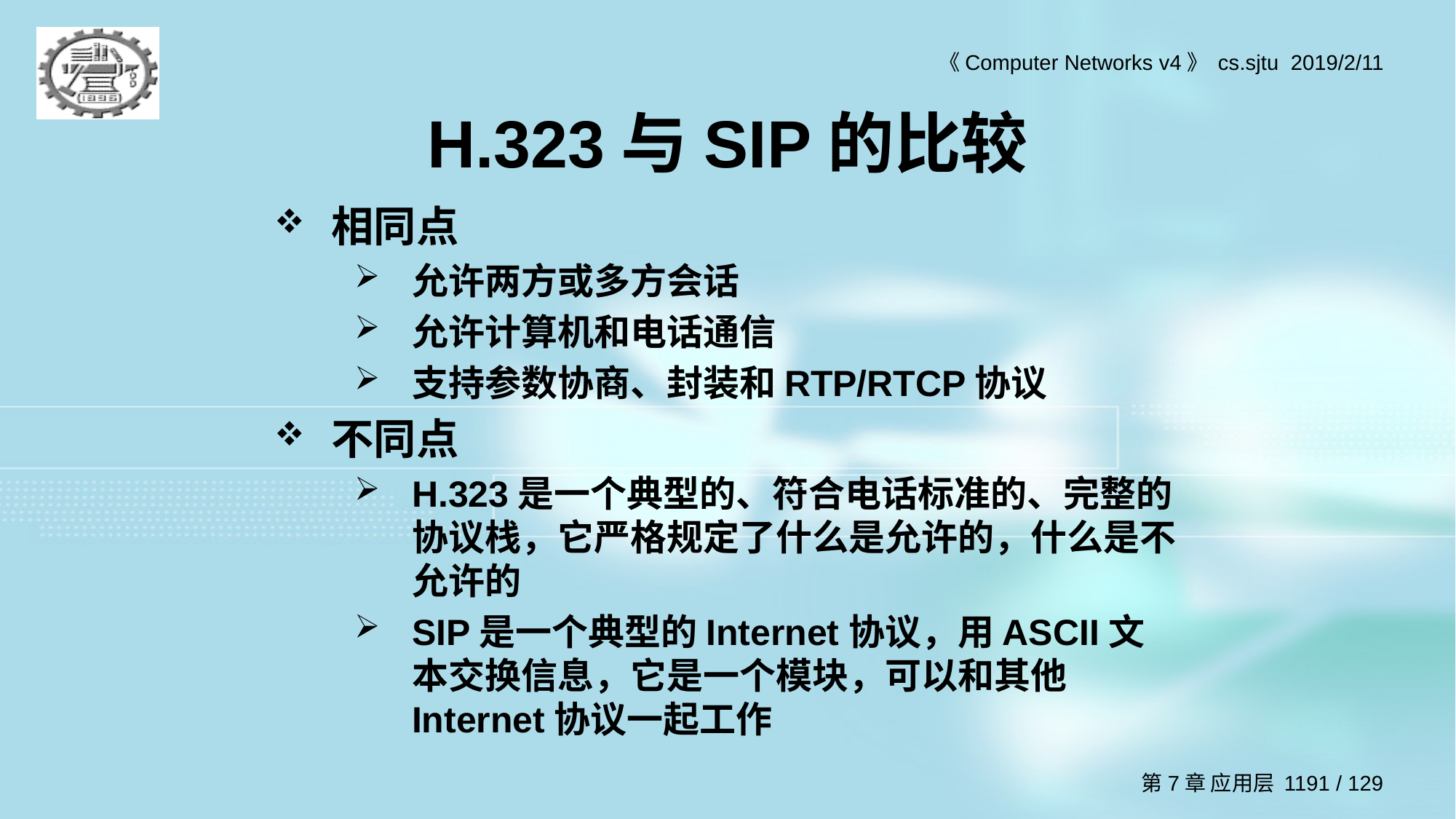

# H.323与SIP的比较
相同点
允许两方或多方会话
允许计算机和电话通信
支持参数协商、封装和RTP/RTCP协议
不同点
H.323是一个典型的、符合电话标准的、完整的协议栈，它严格规定了什么是允许的，什么是不允许的
SIP是一个典型的Internet协议，用ASCII文本交换信息，它是一个模块，可以和其他Internet协议一起工作